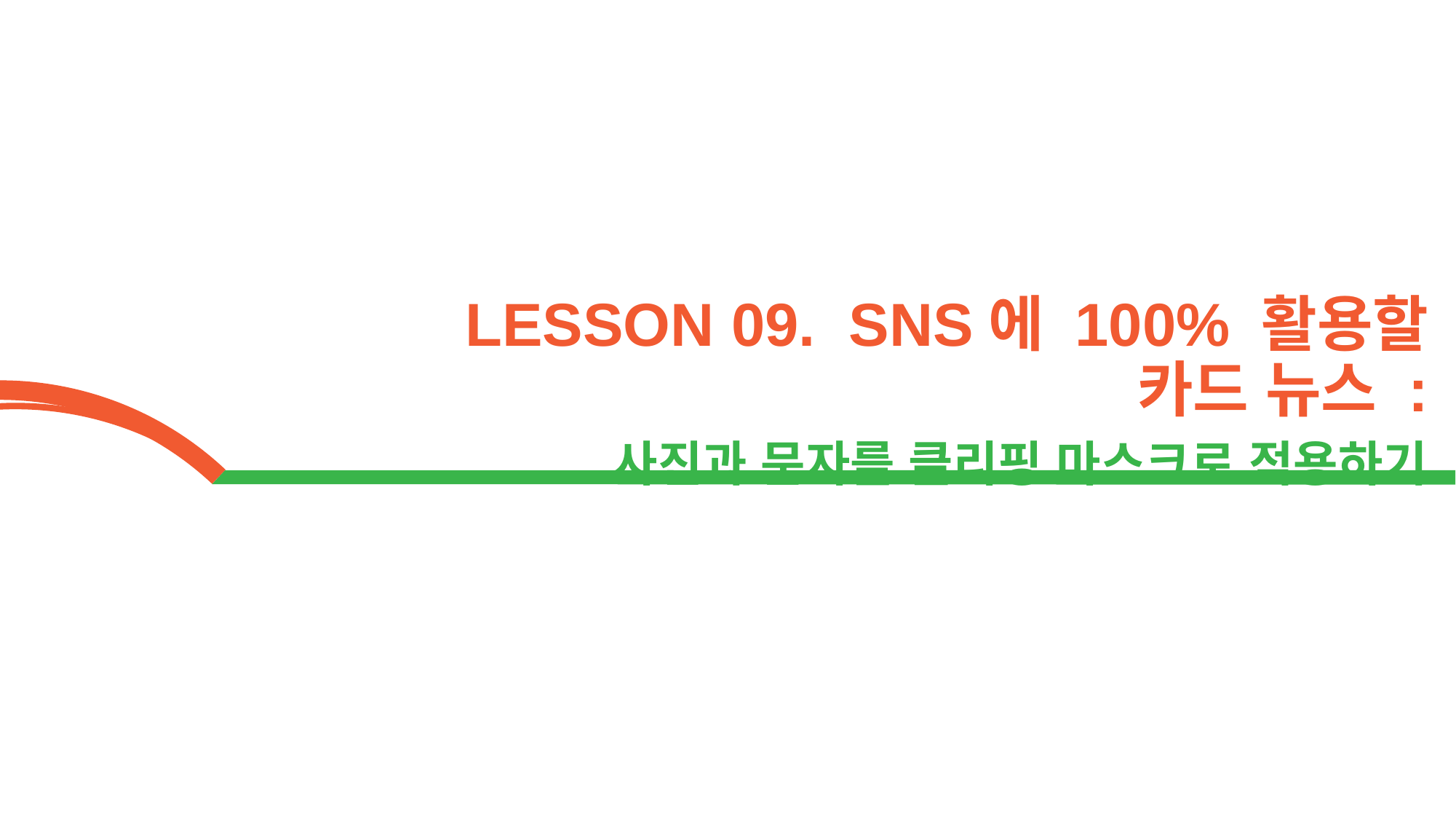

LESSON 09.  SNS에 100% 활용할 카드 뉴스 :
사진과 문자를 클리핑 마스크로 적용하기